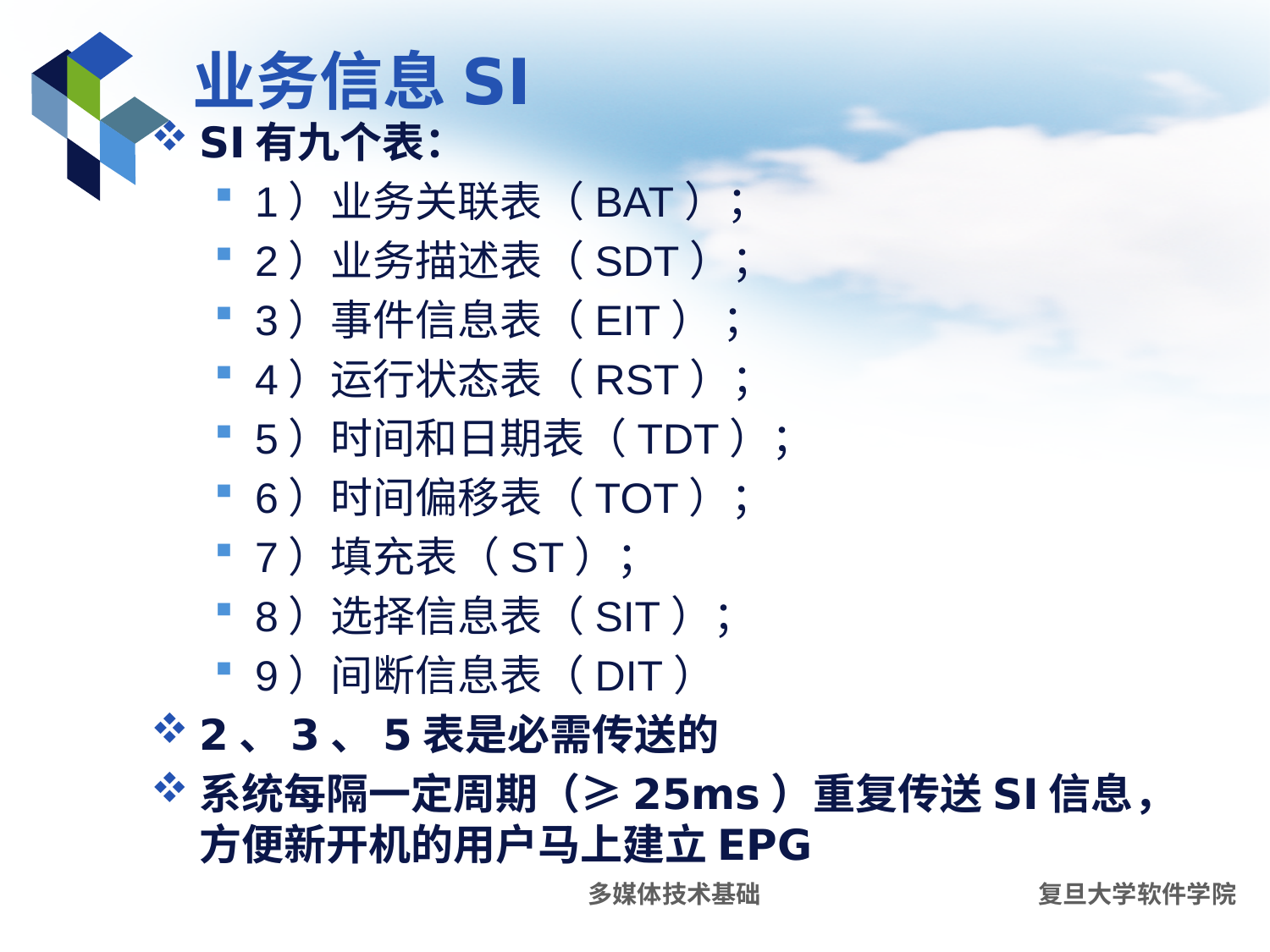

# 业务信息SI
SI有九个表：
1）业务关联表（BAT）；
2）业务描述表（SDT）；
3）事件信息表（EIT） ；
4）运行状态表（RST）；
5）时间和日期表（TDT）；
6）时间偏移表（TOT）；
7）填充表（ST）；
8）选择信息表（SIT）；
9）间断信息表（DIT）
2、3、5表是必需传送的
系统每隔一定周期（≥25ms）重复传送SI信息，方便新开机的用户马上建立EPG
多媒体技术基础